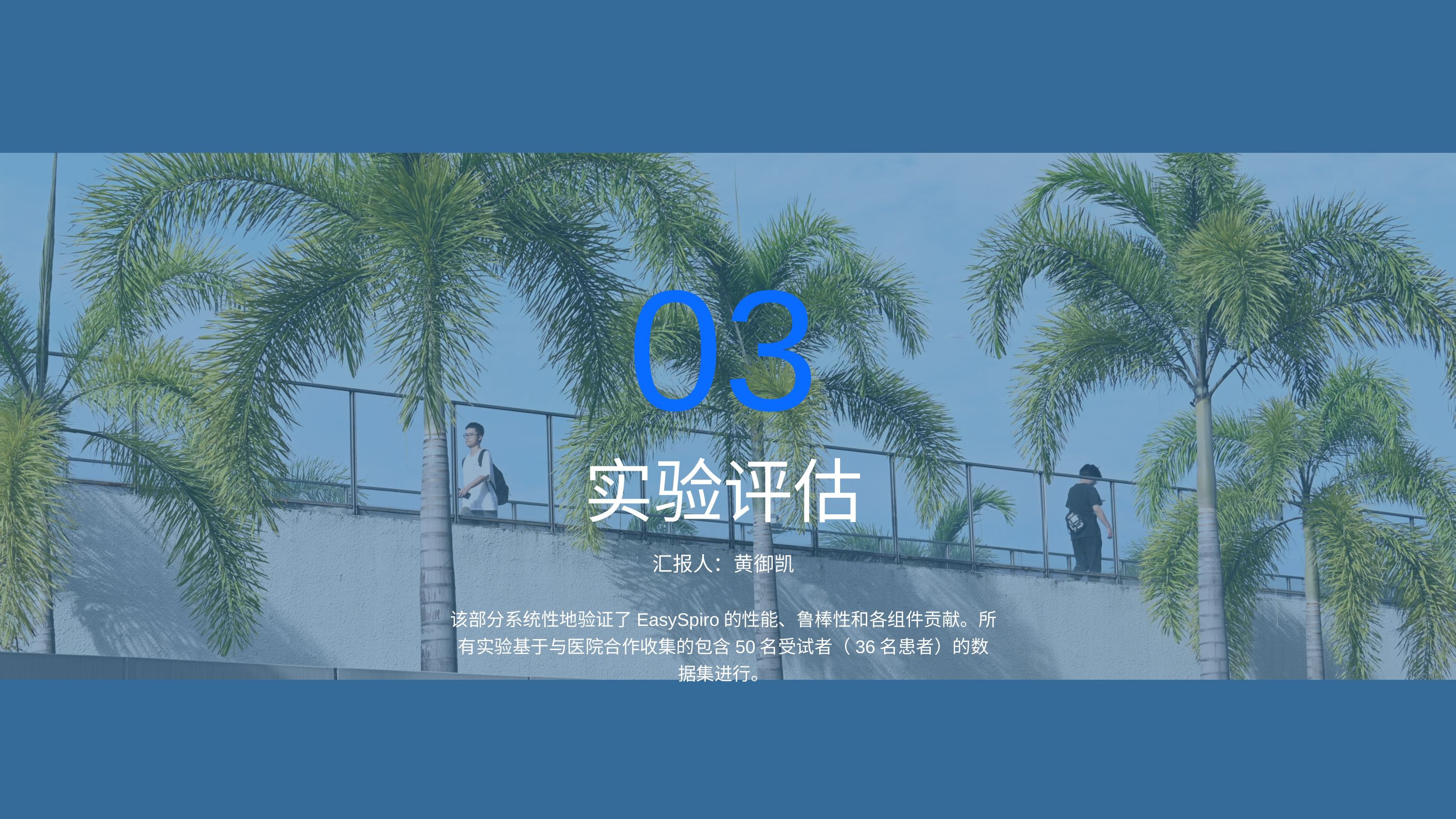

03
实验评估
汇报人：黄御凯

该部分系统性地验证了EasySpiro的性能、鲁棒性和各组件贡献。所有实验基于与医院合作收集的包含50名受试者（36名患者）的数据集进行。